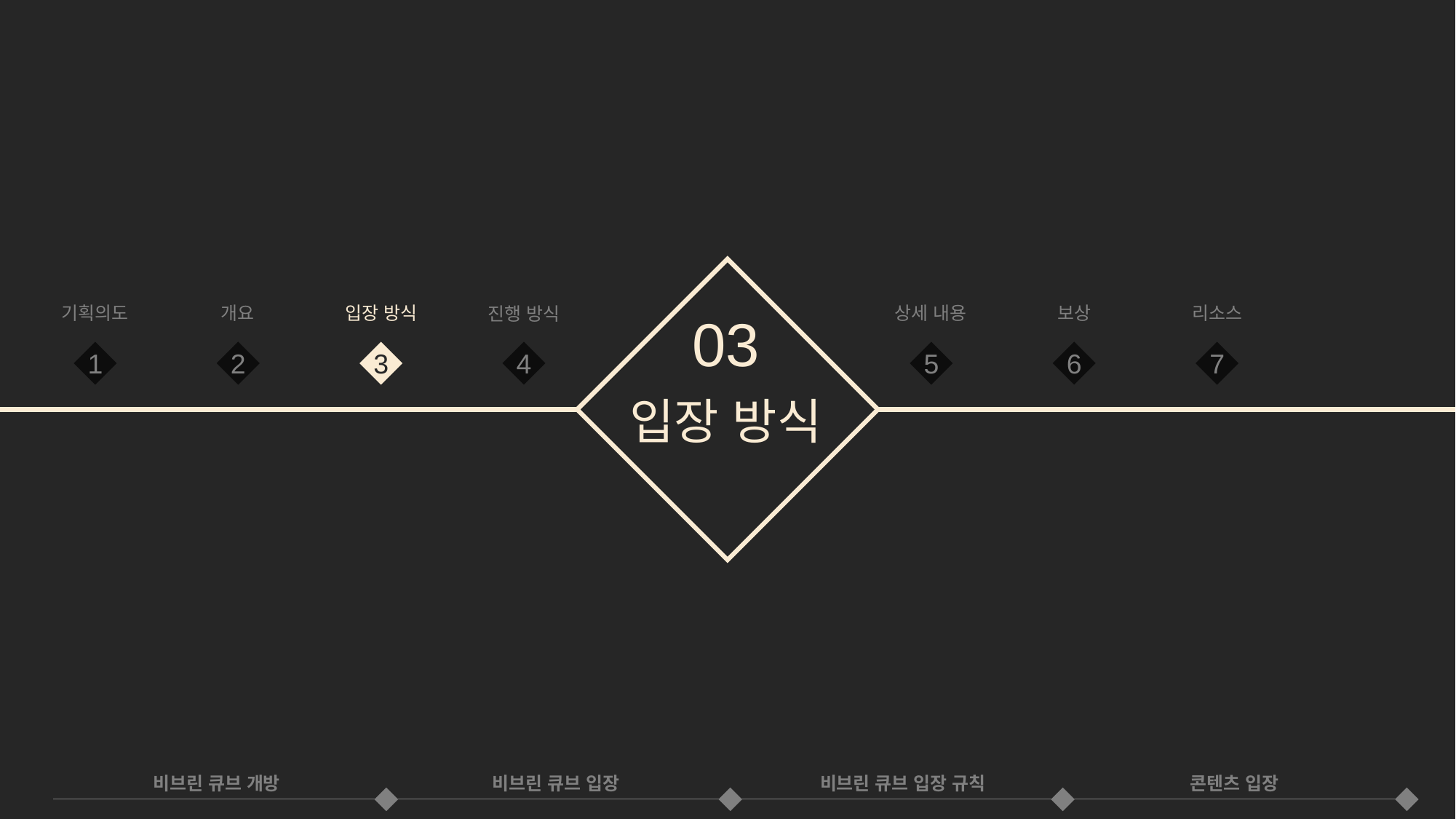

기획의도
입장 방식
상세 내용
리소스
개요
보상
진행 방식
03
1
2
3
4
5
6
7
입장 방식
비브린 큐브 입장 규칙
비브린 큐브 개방
비브린 큐브 입장
콘텐츠 입장